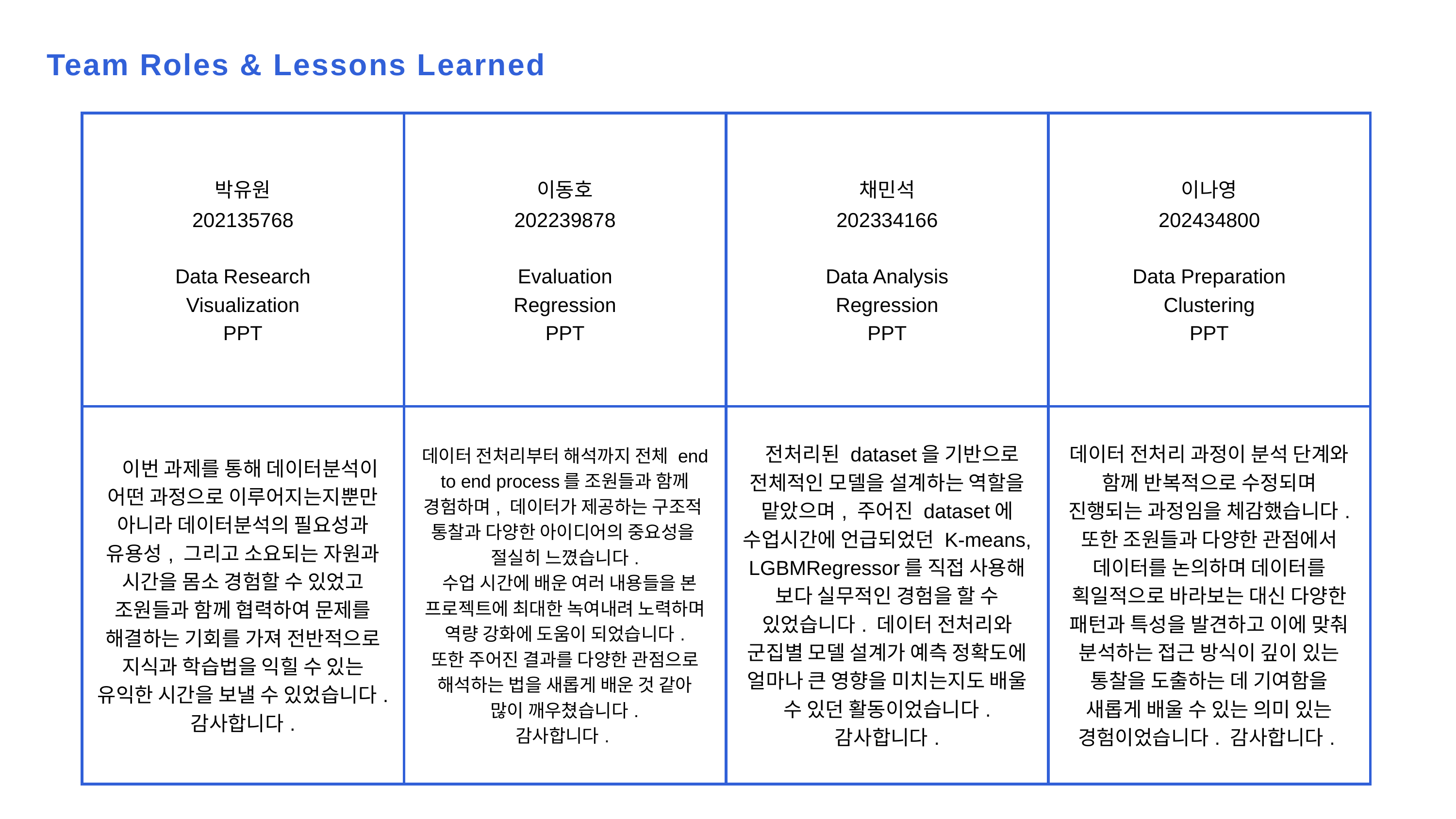

Team Roles & Lessons Learned
| 박유원 202135768 Data Research Visualization PPT | 이동호 202239878 Evaluation Regression PPT | 채민석 202334166 Data Analysis Regression PPT | 이나영 202434800 Data Preparation Clustering PPT |
| --- | --- | --- | --- |
| 이번 과제를 통해 데이터분석이 어떤 과정으로 이루어지는지뿐만 아니라 데이터분석의 필요성과 유용성, 그리고 소요되는 자원과 시간을 몸소 경험할 수 있었고 조원들과 함께 협력하여 문제를 해결하는 기회를 가져 전반적으로 지식과 학습법을 익힐 수 있는 유익한 시간을 보낼 수 있었습니다. 감사합니다. | 데이터 전처리부터 해석까지 전체 end to end process를 조원들과 함께 경험하며, 데이터가 제공하는 구조적 통찰과 다양한 아이디어의 중요성을 절실히 느꼈습니다. 수업 시간에 배운 여러 내용들을 본 프로젝트에 최대한 녹여내려 노력하며 역량 강화에 도움이 되었습니다. 또한 주어진 결과를 다양한 관점으로 해석하는 법을 새롭게 배운 것 같아 많이 깨우쳤습니다. 감사합니다. | 전처리된 dataset을 기반으로 전체적인 모델을 설계하는 역할을 맡았으며, 주어진 dataset에 수업시간에 언급되었던 K-means, LGBMRegressor를 직접 사용해 보다 실무적인 경험을 할 수 있었습니다. 데이터 전처리와 군집별 모델 설계가 예측 정확도에 얼마나 큰 영향을 미치는지도 배울 수 있던 활동이었습니다. 감사합니다. | 데이터 전처리 과정이 분석 단계와 함께 반복적으로 수정되며 진행되는 과정임을 체감했습니다. 또한 조원들과 다양한 관점에서 데이터를 논의하며 데이터를 획일적으로 바라보는 대신 다양한 패턴과 특성을 발견하고 이에 맞춰 분석하는 접근 방식이 깊이 있는 통찰을 도출하는 데 기여함을 새롭게 배울 수 있는 의미 있는 경험이었습니다. 감사합니다. |